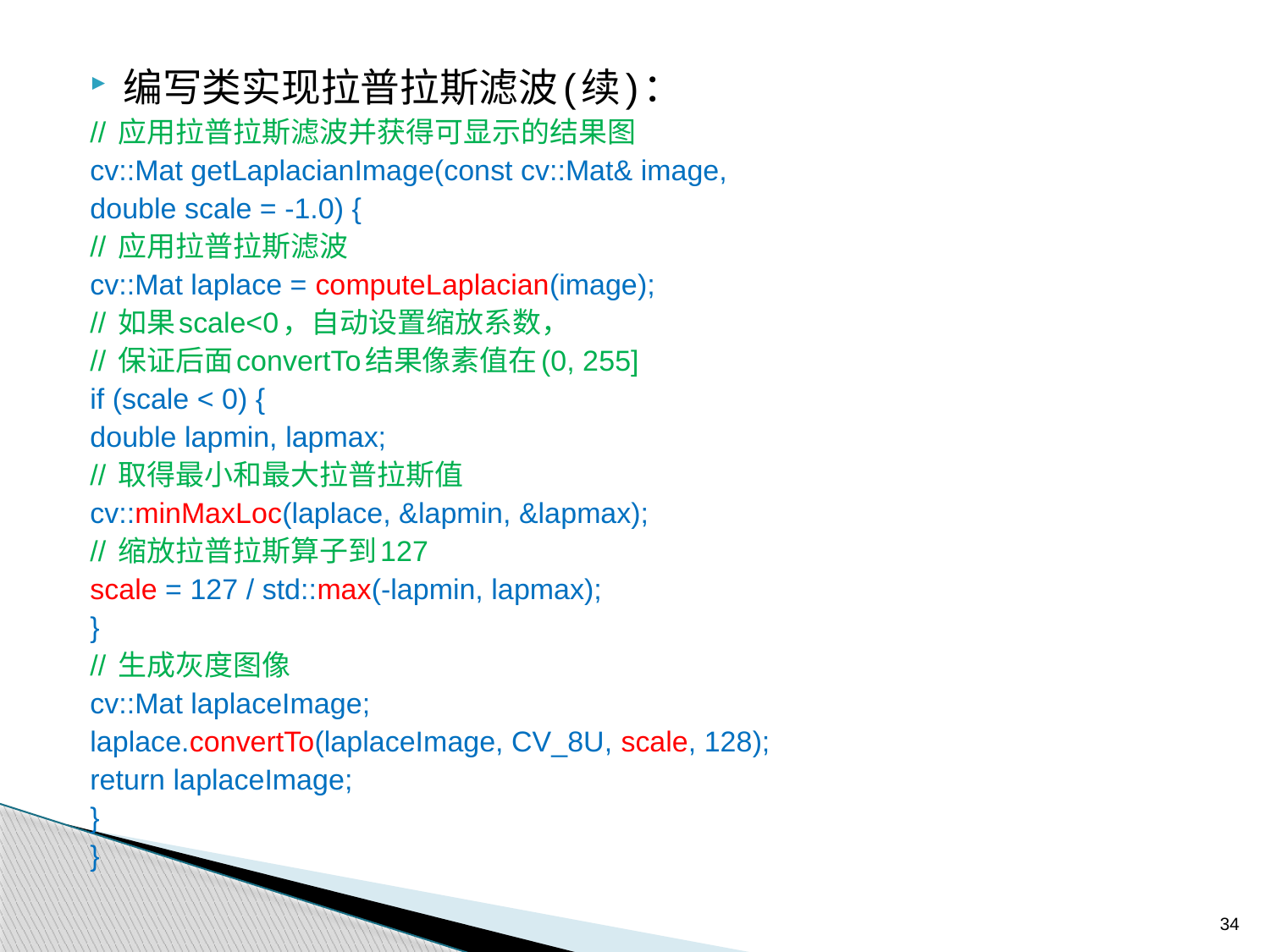

编写类实现拉普拉斯滤波(续)：
	// 应用拉普拉斯滤波并获得可显示的结果图
	cv::Mat getLaplacianImage(const cv::Mat& image,
				double scale = -1.0) {
		// 应用拉普拉斯滤波
		cv::Mat laplace = computeLaplacian(image);
		// 如果scale<0，自动设置缩放系数，
		// 保证后面convertTo结果像素值在(0, 255]
		if (scale < 0) {
			double lapmin, lapmax;
			// 取得最小和最大拉普拉斯值
			cv::minMaxLoc(laplace, &lapmin, &lapmax);
			// 缩放拉普拉斯算子到127
			scale = 127 / std::max(-lapmin, lapmax);
		}
		// 生成灰度图像
		cv::Mat laplaceImage;
		laplace.convertTo(laplaceImage, CV_8U, scale, 128);
		return laplaceImage;
	}
}
34